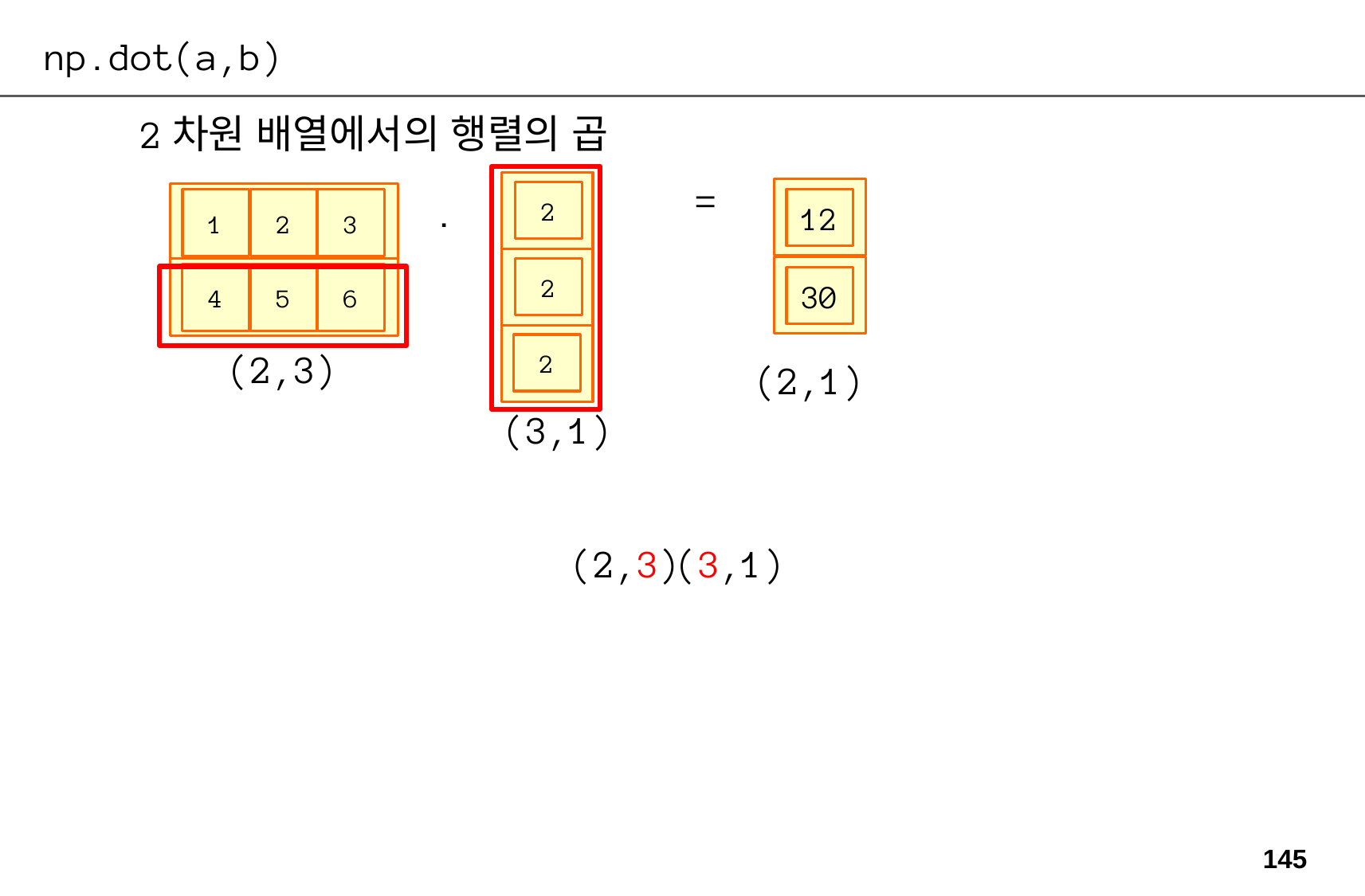

np.dot(a,b)
2차원 배열에서의 행렬의 곱
=

.
2

12
1
2
3

2
4
5
6

30

2
(2,3)
(2,1)
(3,1)
(2,3)
(3,1)